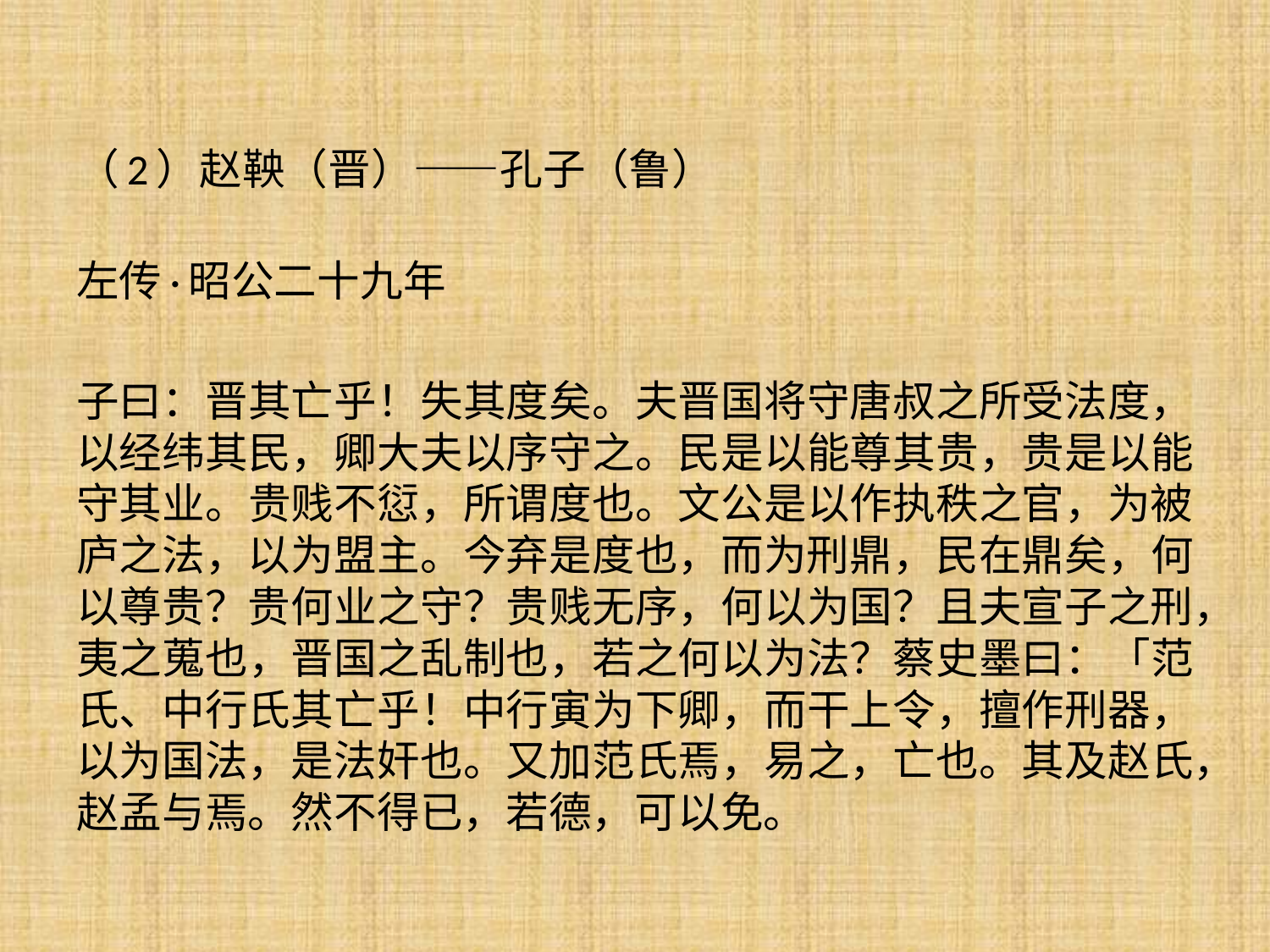

（2）赵鞅（晋）——孔子（鲁）
左传·昭公二十九年

子曰：晋其亡乎！失其度矣。夫晋国将守唐叔之所受法度，以经纬其民，卿大夫以序守之。民是以能尊其贵，贵是以能守其业。贵贱不愆，所谓度也。文公是以作执秩之官，为被庐之法，以为盟主。今弃是度也，而为刑鼎，民在鼎矣，何以尊贵？贵何业之守？贵贱无序，何以为国？且夫宣子之刑，夷之蒐也，晋国之乱制也，若之何以为法？蔡史墨曰：「范氏、中行氏其亡乎！中行寅为下卿，而干上令，擅作刑器，以为国法，是法奸也。又加范氏焉，易之，亡也。其及赵氏，赵孟与焉。然不得已，若德，可以免。